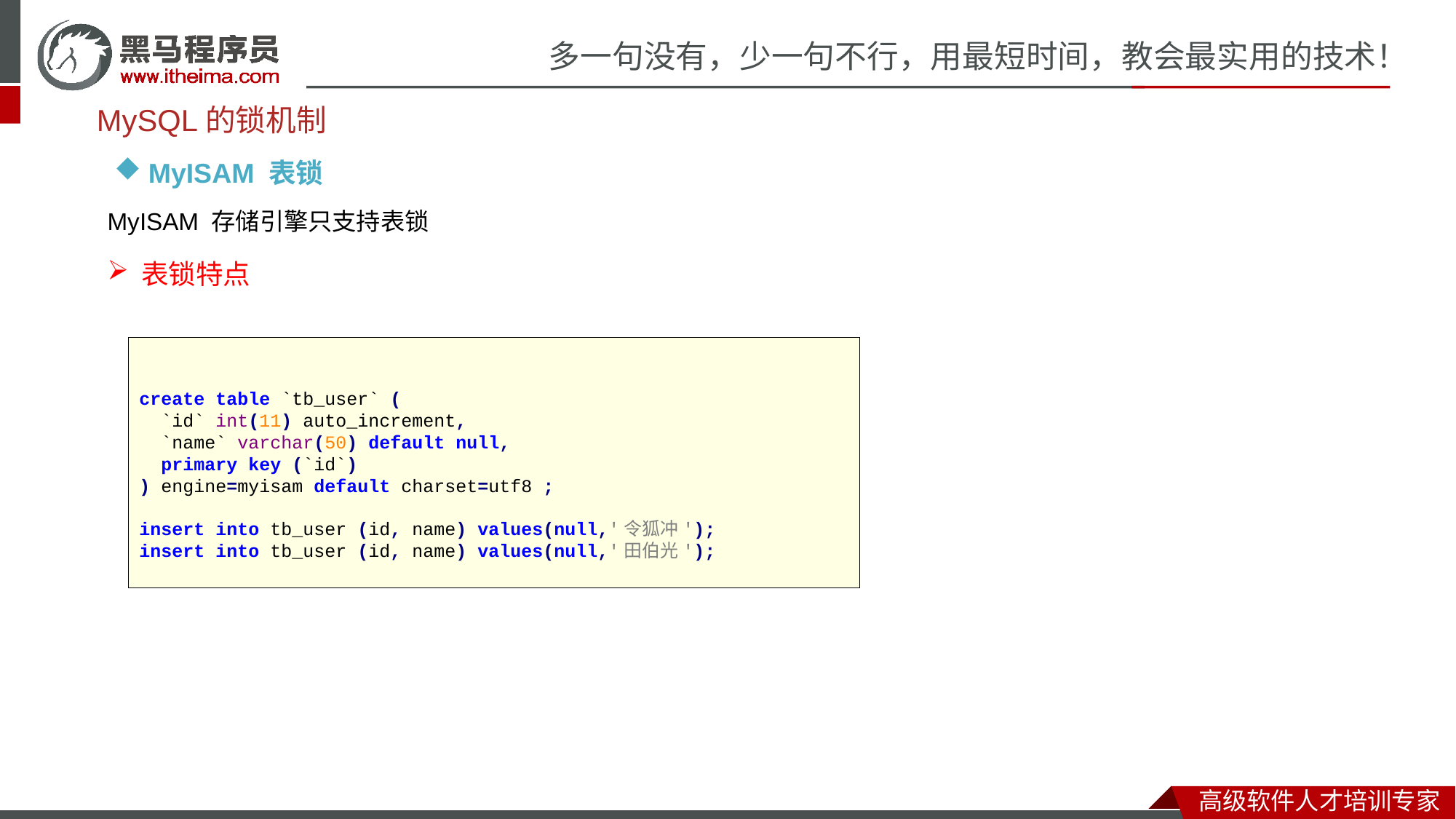

MySQL的锁机制
MyISAM 表锁
MyISAM 存储引擎只支持表锁
表锁特点

create table `tb_user` (
  `id` int(11) auto_increment,
  `name` varchar(50) default null,
  primary key (`id`)
) engine=myisam default charset=utf8 ;

insert into tb_user (id, name) values(null,'令狐冲');
insert into tb_user (id, name) values(null,'田伯光');